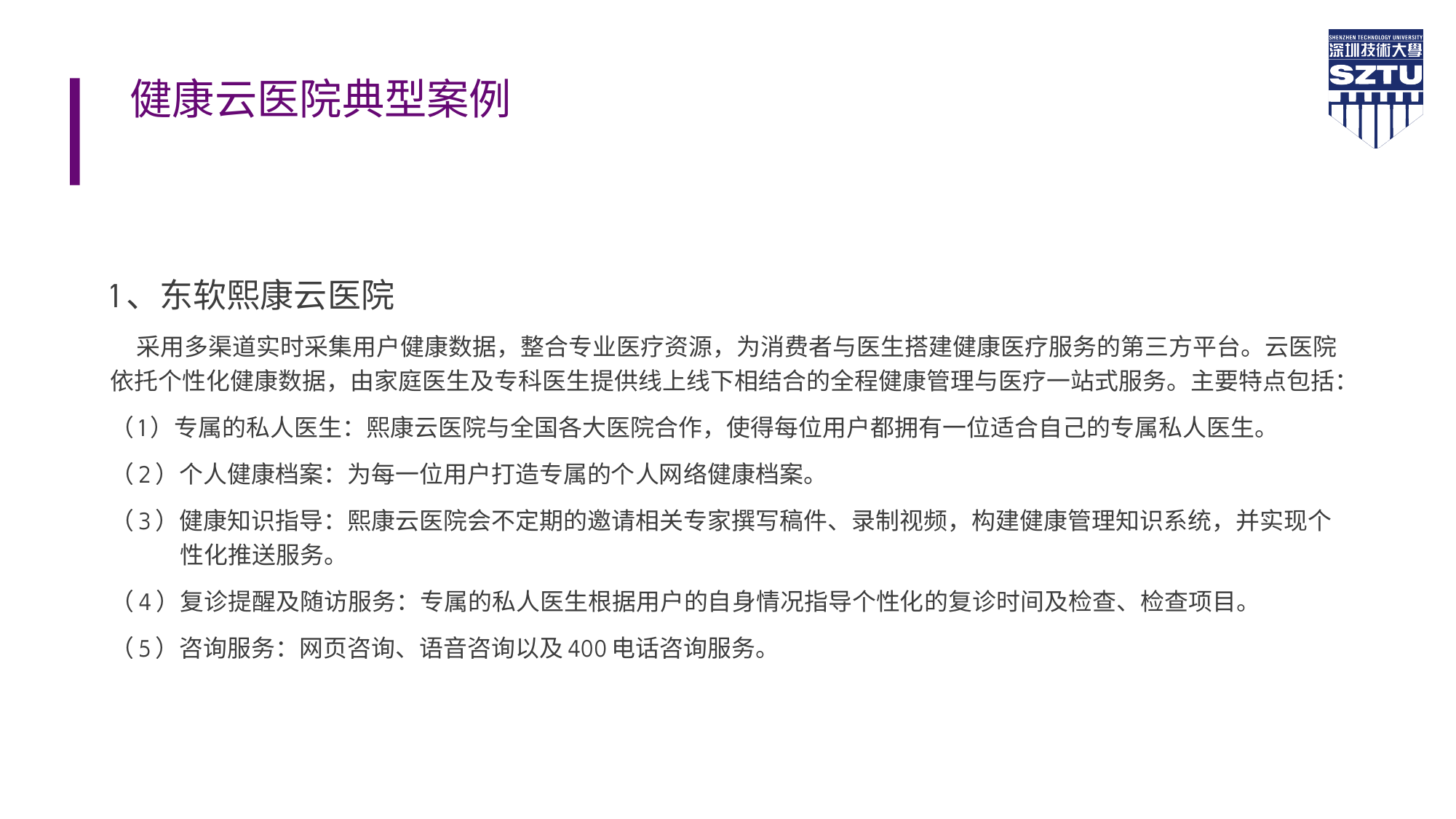

# 健康云医院典型案例
1、东软熙康云医院
    采用多渠道实时采集用户健康数据，整合专业医疗资源，为消费者与医生搭建健康医疗服务的第三方平台。云医院依托个性化健康数据，由家庭医生及专科医生提供线上线下相结合的全程健康管理与医疗一站式服务。主要特点包括：
（1）专属的私人医生：熙康云医院与全国各大医院合作，使得每位用户都拥有一位适合自己的专属私人医生。
（2）个人健康档案：为每一位用户打造专属的个人网络健康档案。
（3）健康知识指导：熙康云医院会不定期的邀请相关专家撰写稿件、录制视频，构建健康管理知识系统，并实现个性化推送服务。
（4）复诊提醒及随访服务：专属的私人医生根据用户的自身情况指导个性化的复诊时间及检查、检查项目。
（5）咨询服务：网页咨询、语音咨询以及400电话咨询服务。